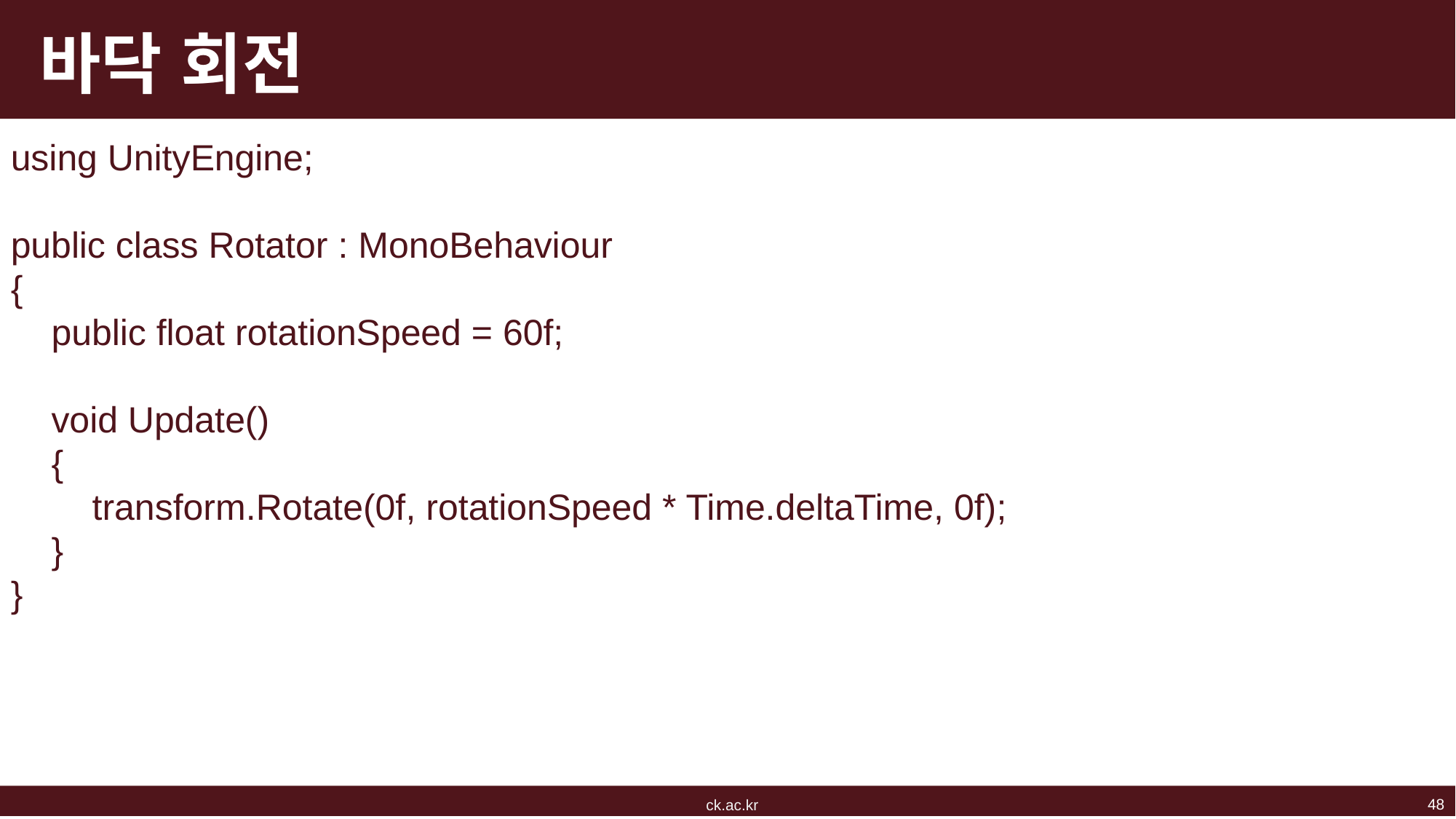

# 바닥 회전
using UnityEngine;

public class Rotator : MonoBehaviour
{
    public float rotationSpeed = 60f;

    void Update()
    {
        transform.Rotate(0f, rotationSpeed * Time.deltaTime, 0f);
    }
}

48
ck.ac.kr